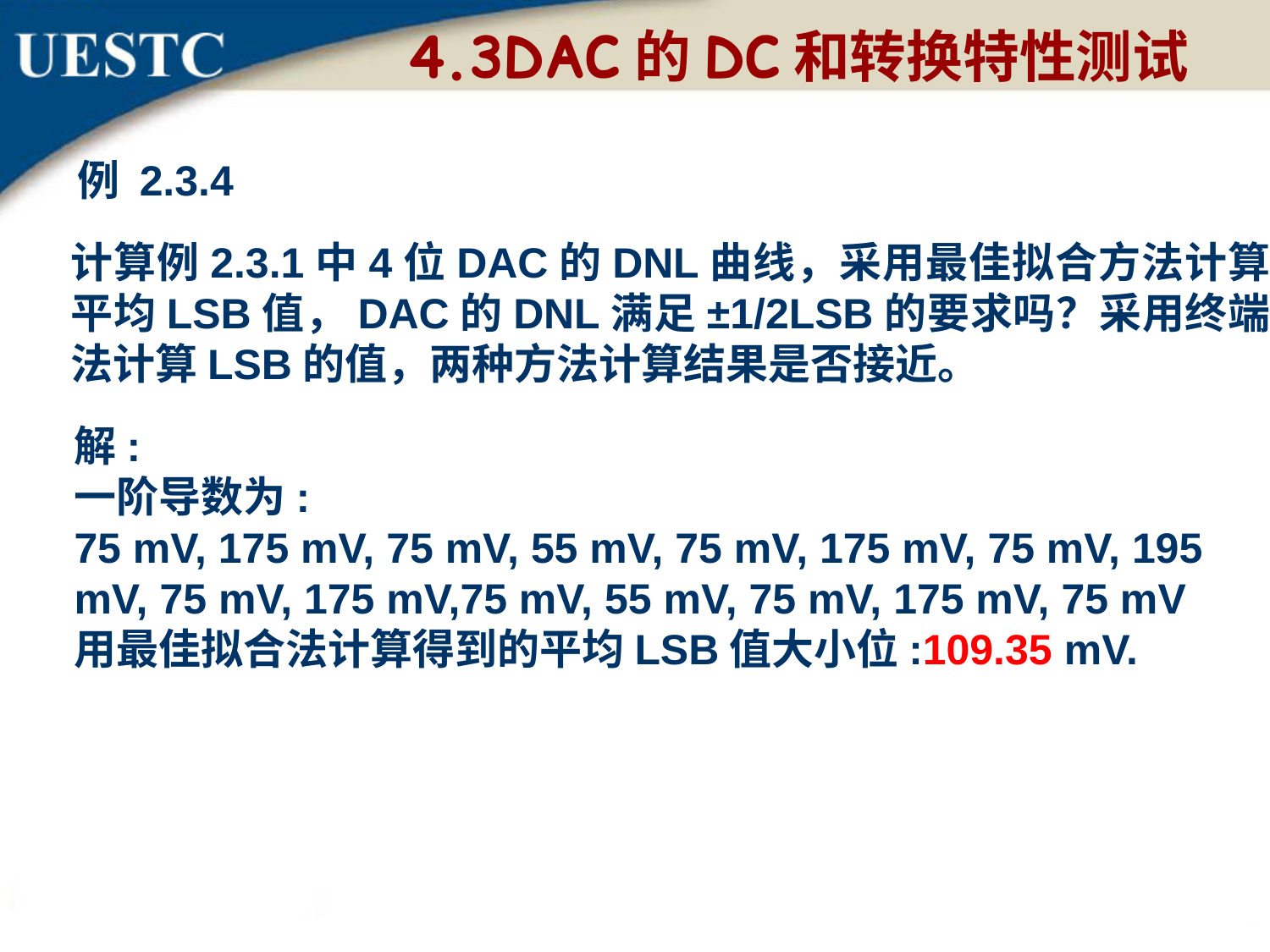

4.3DAC的DC和转换特性测试
例 2.3.4
计算例2.3.1中4位DAC的DNL曲线，采用最佳拟合方法计算平均LSB值，DAC的DNL满足±1/2LSB的要求吗？采用终端法计算LSB的值，两种方法计算结果是否接近。
解:
一阶导数为:
75 mV, 175 mV, 75 mV, 55 mV, 75 mV, 175 mV, 75 mV, 195 mV, 75 mV, 175 mV,75 mV, 55 mV, 75 mV, 175 mV, 75 mV
用最佳拟合法计算得到的平均LSB值大小位:109.35 mV.